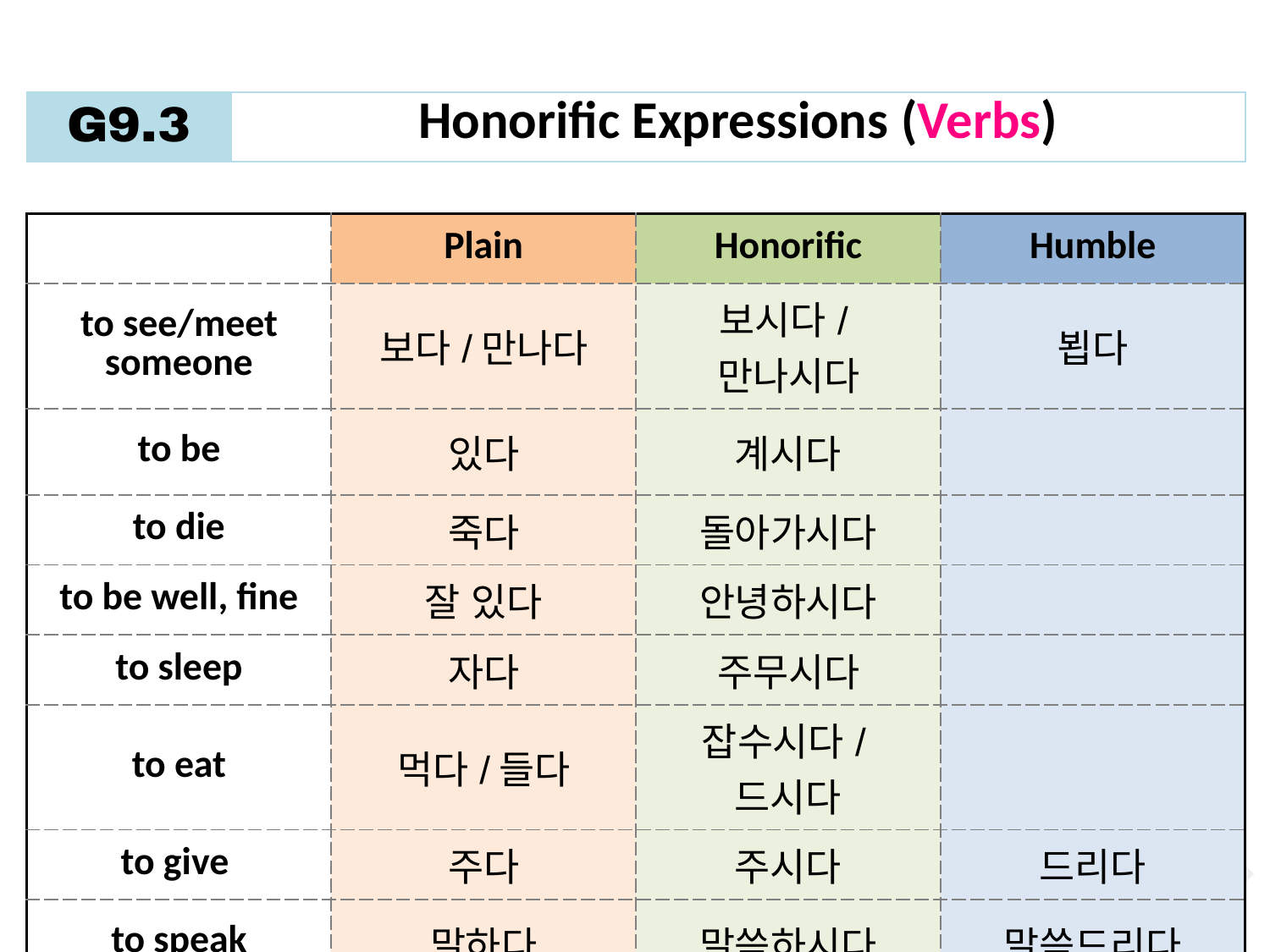

| G9.3 | Honorific Expressions (Verbs) |
| --- | --- |
|  | Plain | Honorific | Humble |
| --- | --- | --- | --- |
| to see/meet someone | 보다/만나다 | 보시다/만나시다 | 뵙다 |
| to be | 있다 | 계시다 |  |
| to die | 죽다 | 돌아가시다 |  |
| to be well, fine | 잘 있다 | 안녕하시다 |  |
| to sleep | 자다 | 주무시다 |  |
| to eat | 먹다/들다 | 잡수시다/드시다 |  |
| to give | 주다 | 주시다 | 드리다 |
| to speak | 말하다 | 말씀하시다 | 말씀드리다 |